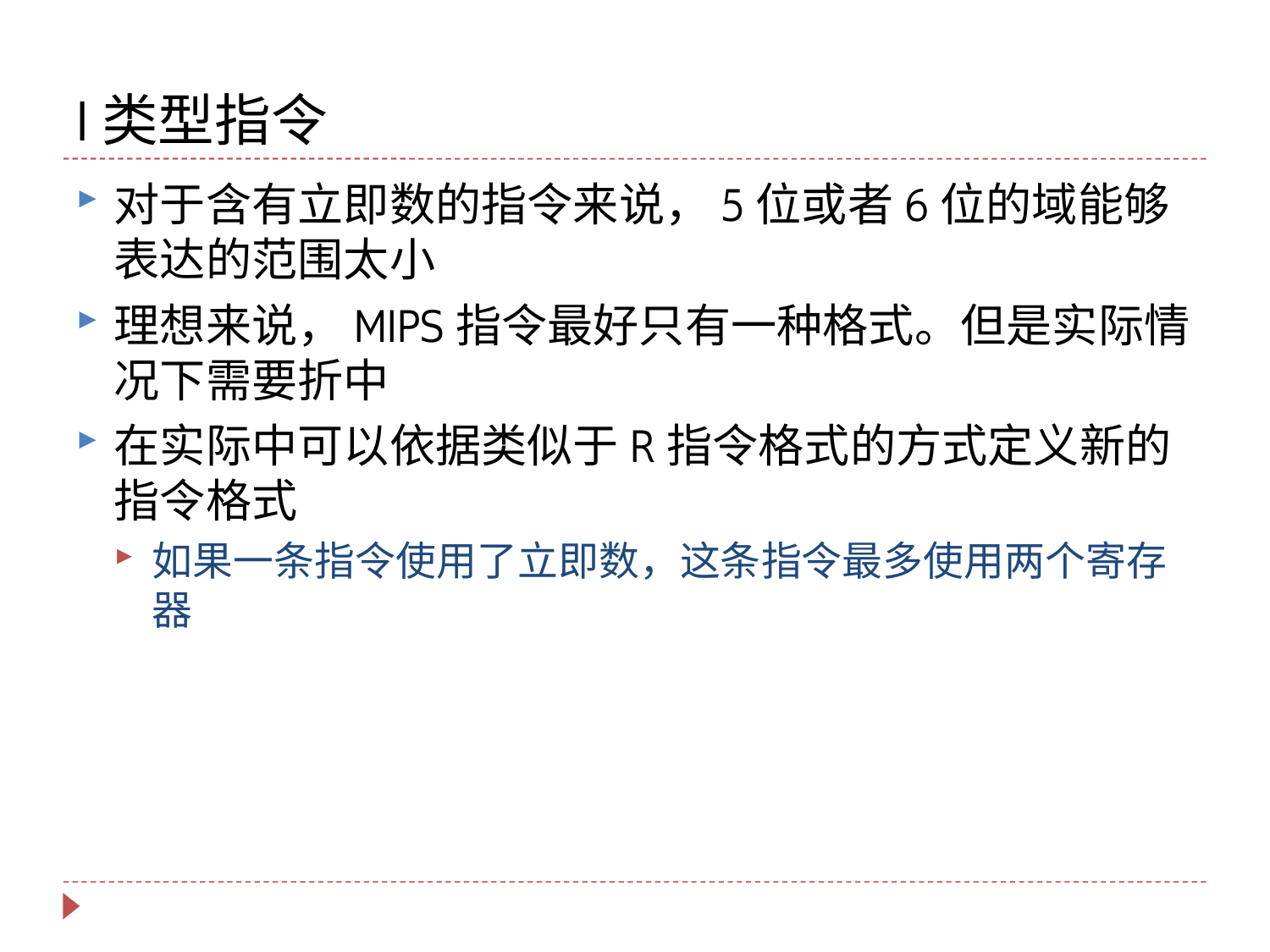

# I类型指令
对于含有立即数的指令来说，5位或者6位的域能够表达的范围太小
理想来说，MIPS指令最好只有一种格式。但是实际情况下需要折中
在实际中可以依据类似于R指令格式的方式定义新的指令格式
如果一条指令使用了立即数，这条指令最多使用两个寄存器